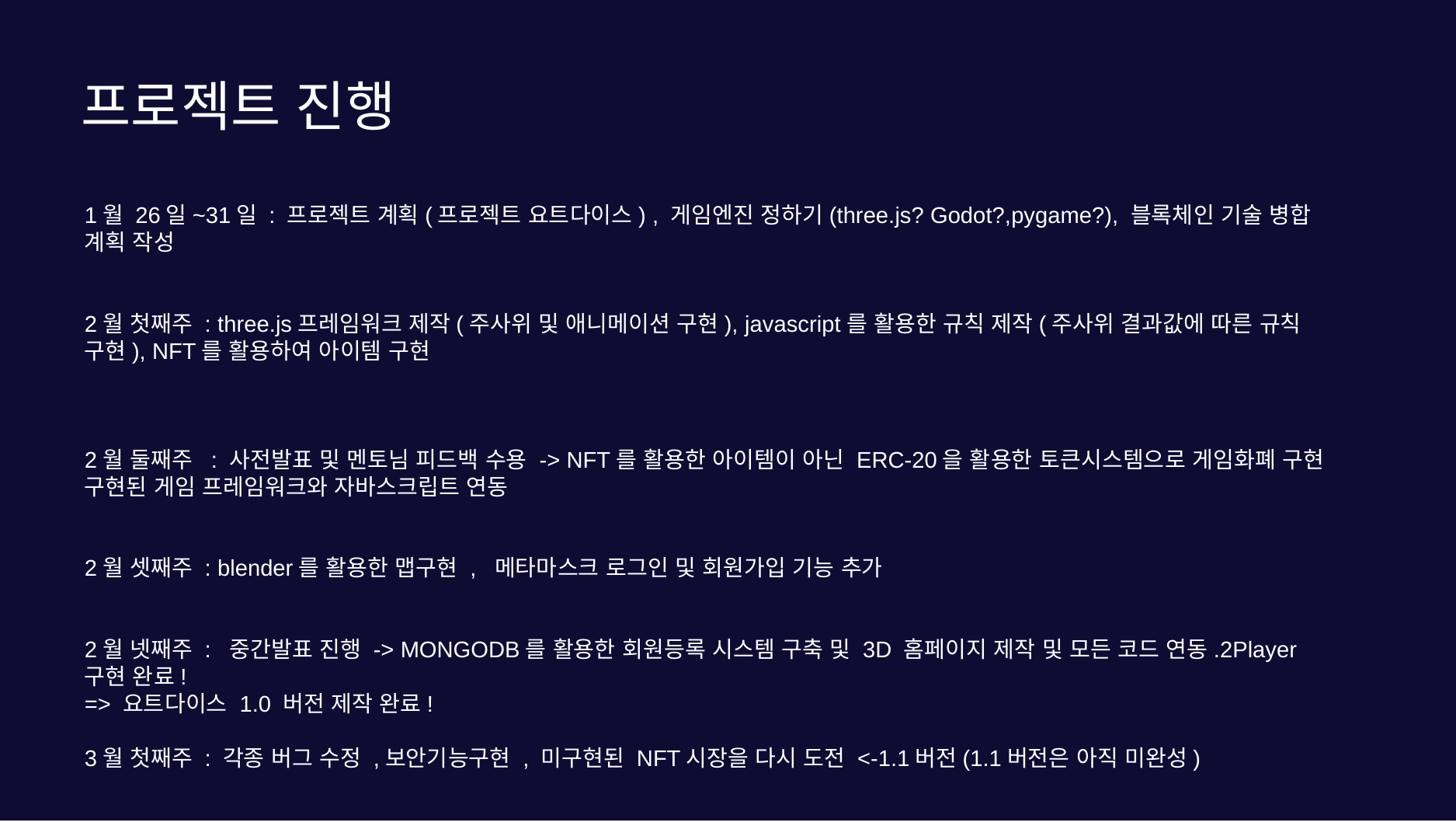

# 프로젝트 진행
1월 26일~31일 : 프로젝트 계획(프로젝트 요트다이스) , 게임엔진 정하기(three.js? Godot?,pygame?), 블록체인 기술 병합 계획 작성

2월 첫째주 : three.js프레임워크 제작(주사위 및 애니메이션 구현), javascript를 활용한 규칙 제작(주사위 결과값에 따른 규칙 구현), NFT를 활용하여 아이템 구현

2월 둘째주  : 사전발표 및 멘토님 피드백 수용 -> NFT를 활용한 아이템이 아닌 ERC-20을 활용한 토큰시스템으로 게임화폐 구현 구현된 게임 프레임워크와 자바스크립트 연동

2월 셋째주 : blender를 활용한 맵구현 ,  메타마스크 로그인 및 회원가입 기능 추가

2월 넷째주 :  중간발표 진행 -> MONGODB를 활용한 회원등록 시스템 구축 및 3D 홈페이지 제작 및 모든 코드 연동.2Player구현 완료!
=> 요트다이스 1.0 버전 제작 완료!

3월 첫째주 : 각종 버그 수정 ,보안기능구현 , 미구현된 NFT시장을 다시 도전 <-1.1버전(1.1버전은 아직 미완성)